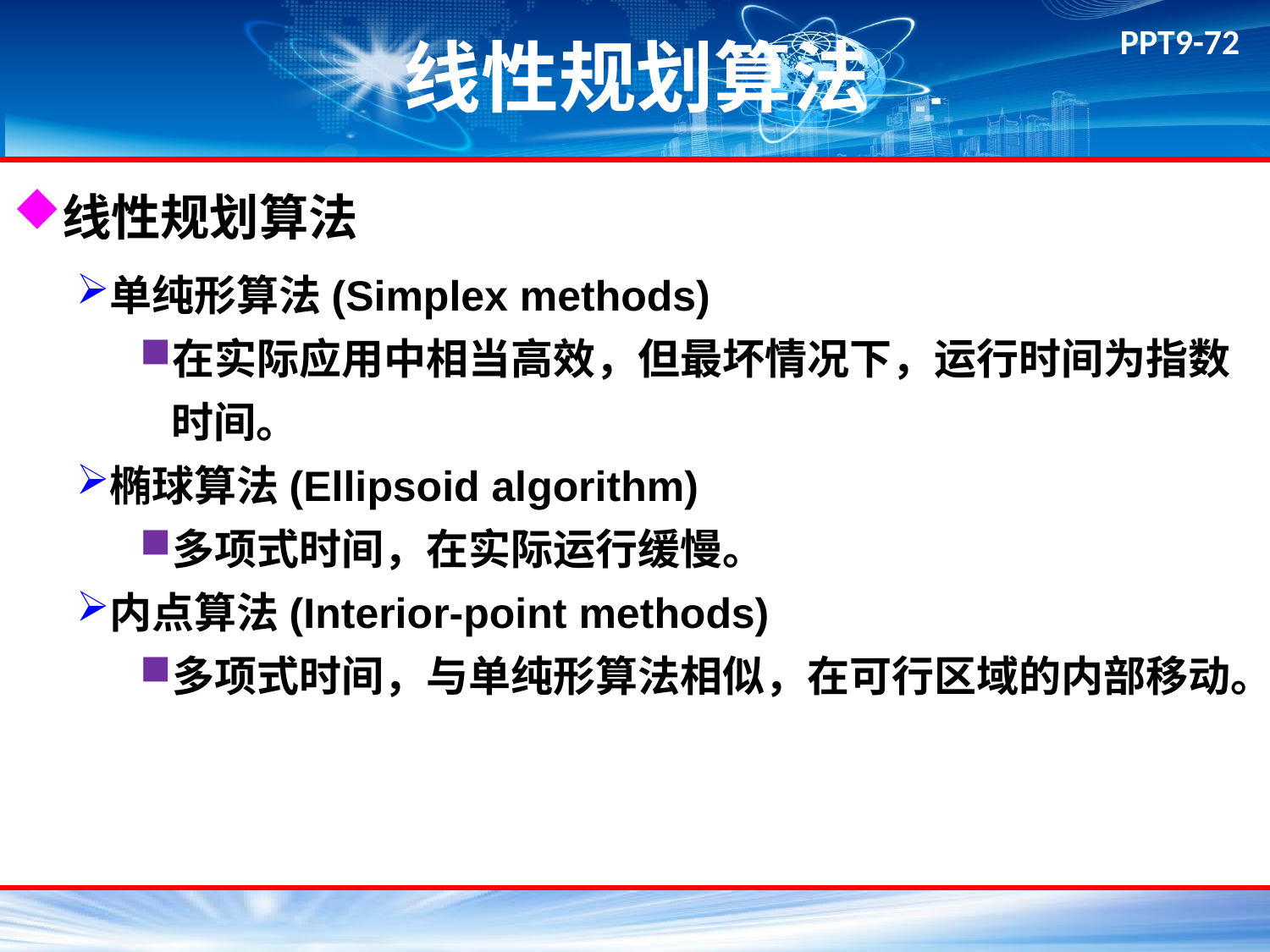

# 线性规划算法
线性规划算法
单纯形算法(Simplex methods)
在实际应用中相当高效，但最坏情况下，运行时间为指数时间。
椭球算法(Ellipsoid algorithm)
多项式时间，在实际运行缓慢。
内点算法(Interior-point methods)
多项式时间，与单纯形算法相似，在可行区域的内部移动。